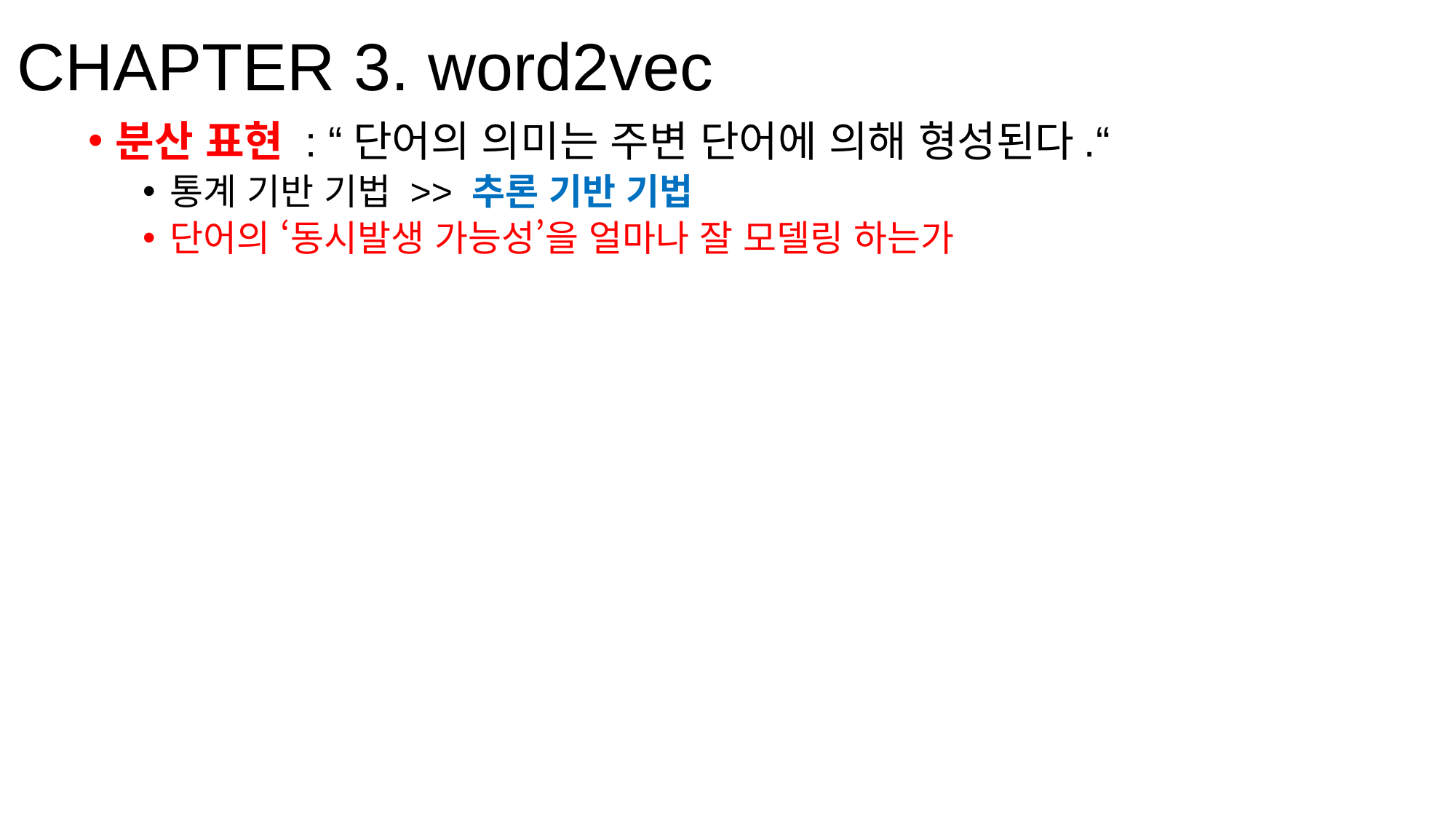

# CHAPTER 3. word2vec
분산 표현 : “단어의 의미는 주변 단어에 의해 형성된다.“
통계 기반 기법 >> 추론 기반 기법
단어의 ‘동시발생 가능성’을 얼마나 잘 모델링 하는가